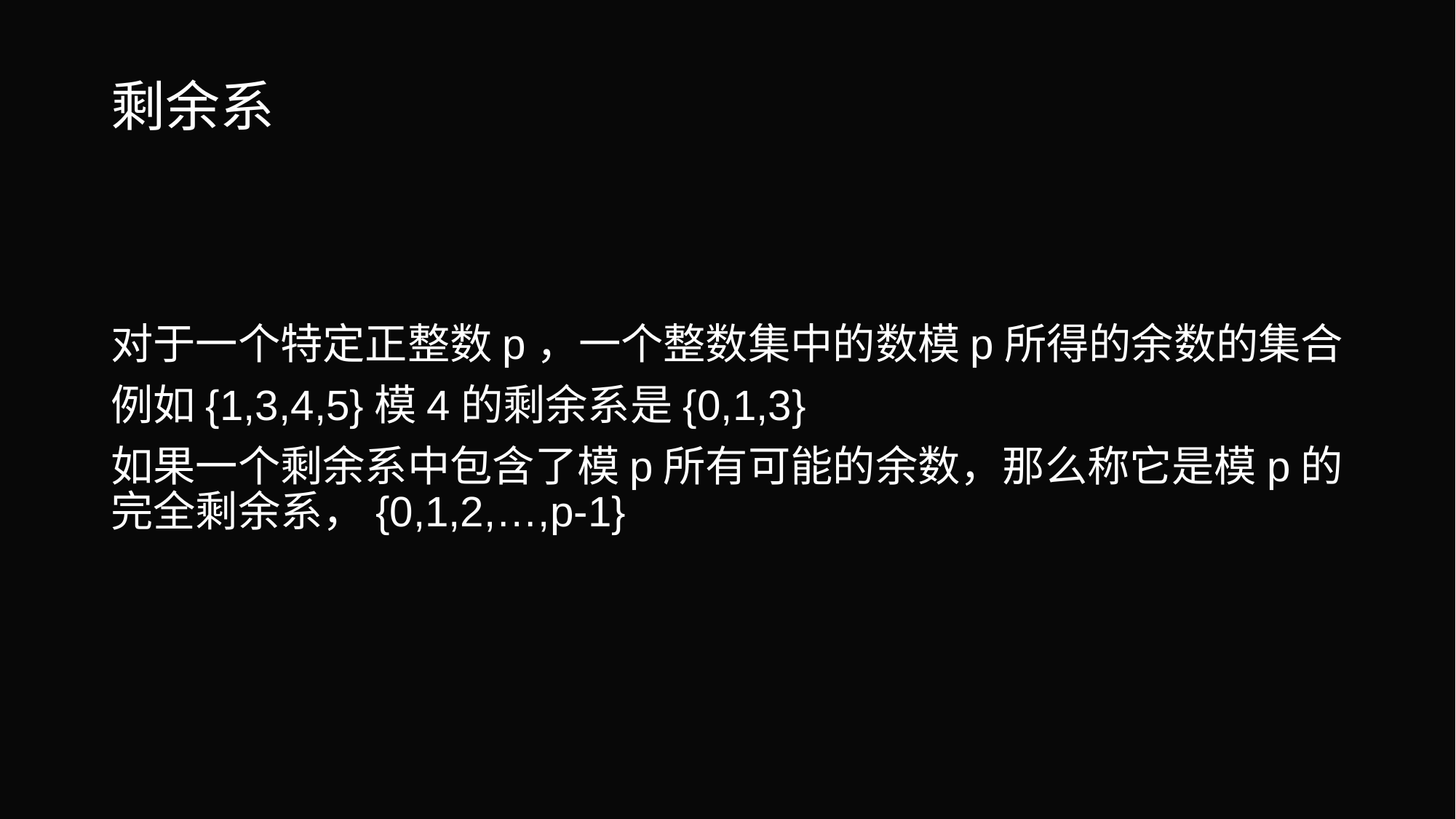

# 剩余系
对于一个特定正整数p，一个整数集中的数模p所得的余数的集合
例如{1,3,4,5}模4的剩余系是{0,1,3}
如果一个剩余系中包含了模p所有可能的余数，那么称它是模p的完全剩余系，{0,1,2,…,p-1}